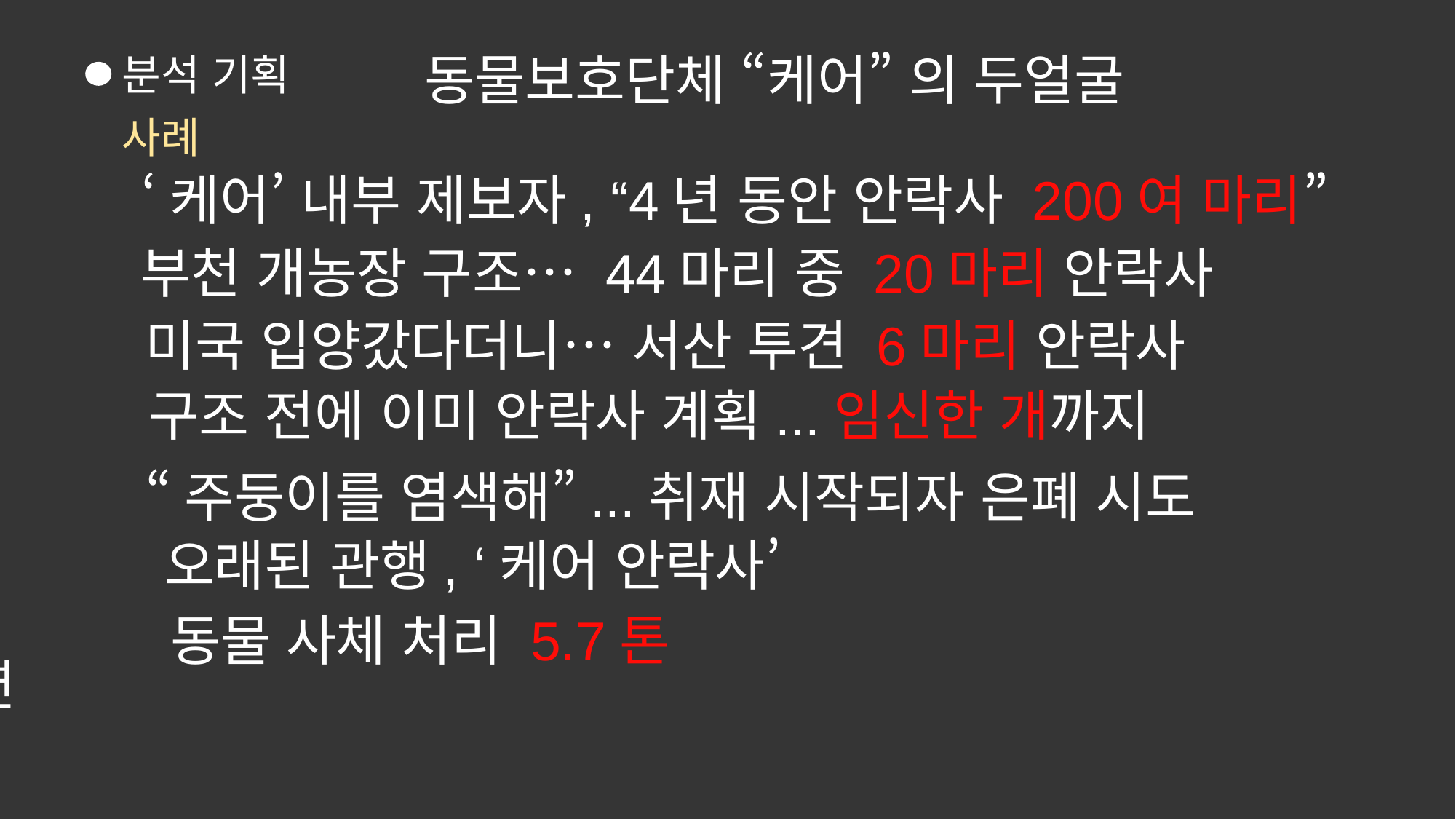

15-19년도 동물복지 종합계획
방향
동물보호단체 “케어” 의 두얼굴
분석 기획

사례
우리나라 3대 동물권 단체인 ‘케어’
케어는 버려진 동물이나 고통받고 있는 동물을 구조한 뒤,
치료를 거쳐 입양시키거나 보호하는 것을 주된 사업으로
하고 있으며 시민들의 후원금으로 운영
케어가 동물 구조와 보호활동을 통해 받은 후원금은
지난해 20억 원
17년 동안 다른 단체들이 손대기 어려운 대형 구조 활동을
많이 벌여온 케어는 각종 방송의 동물 프로그램에 다수 출연
‘케어’ 내부 제보자, “4년 동안 안락사 200여 마리”
부천 개농장 구조… 44마리 중 20마리 안락사
미국 입양갔다더니… 서산 투견 6마리 안락사
구조 전에 이미 안락사 계획...임신한 개까지
“주둥이를 염색해”...취재 시작되자 은폐 시도
오래된 관행, ‘케어 안락사’
동물 사체 처리 5.7톤